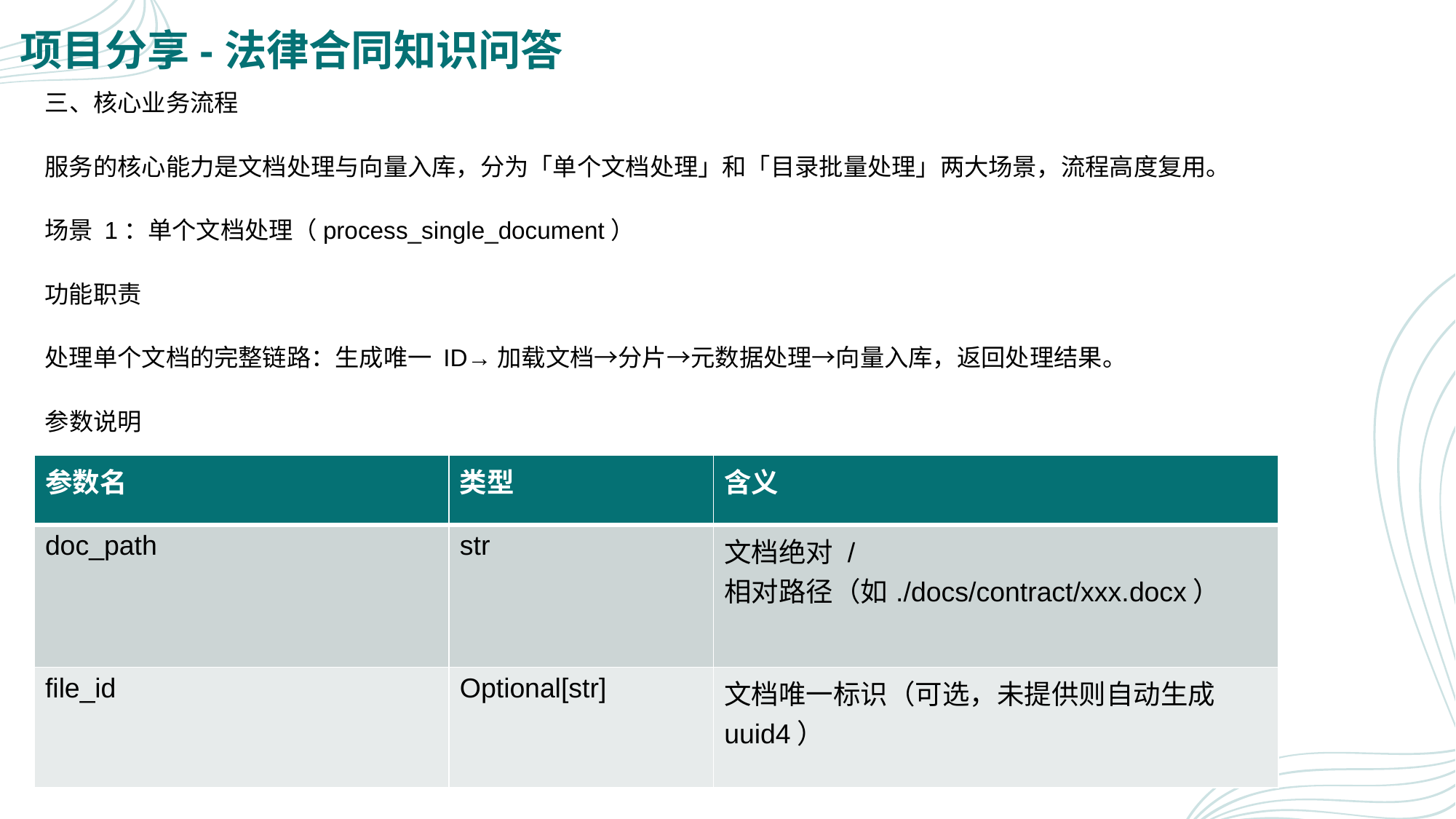

# 项目分享-法律合同知识问答
三、核心业务流程
服务的核心能力是文档处理与向量入库，分为「单个文档处理」和「目录批量处理」两大场景，流程高度复用。
场景 1：单个文档处理（process_single_document）
功能职责
处理单个文档的完整链路：生成唯一 ID→加载文档→分片→元数据处理→向量入库，返回处理结果。
参数说明

| 参数名 | 类型 | 含义 |
| --- | --- | --- |
| doc\_path | str | 文档绝对 / 相对路径（如./docs/contract/xxx.docx） |
| file\_id | Optional[str] | 文档唯一标识（可选，未提供则自动生成uuid4） |